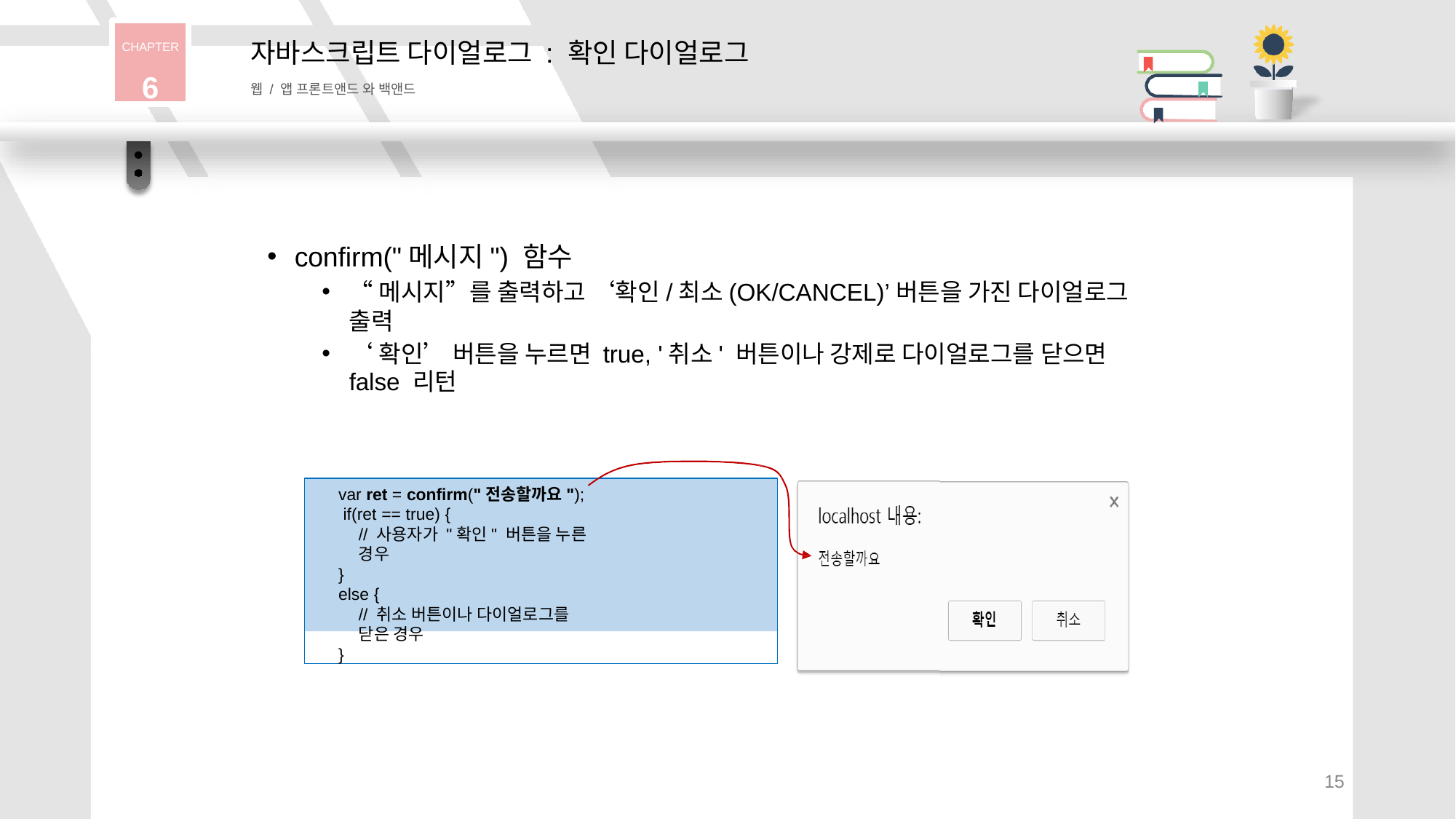

CHAPTER

6

# 자바스크립트 다이얼로그 : 확인 다이얼로그

웹 / 앱 프론트앤드 와 백앤드

confirm("메시지") 함수
“메시지”를 출력하고 ‘확인/최소(OK/CANCEL)’버튼을 가진 다이얼로그 출력
‘확인’ 버튼을 누르면 true, '취소' 버튼이나 강제로 다이얼로그를 닫으면
false 리턴

var ret = confirm("전송할까요");  if(ret == true) {
// 사용자가 "확인" 버튼을 누른 경우
}
else {
// 취소 버튼이나 다이얼로그를 닫은 경우
}
15